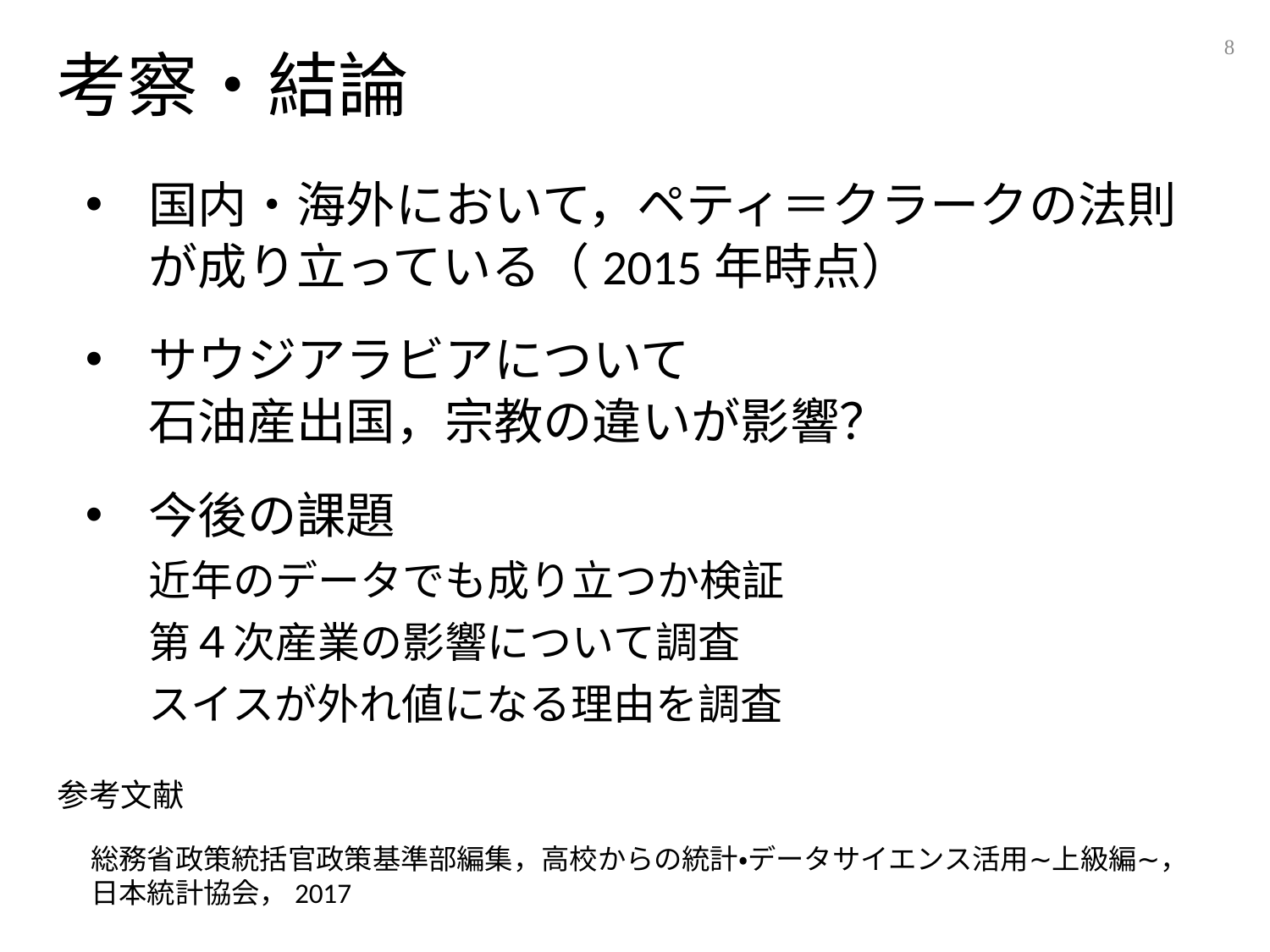

8
# 考察・結論
国内・海外において，ペティ＝クラークの法則が成り立っている（2015年時点）
サウジアラビアについて
石油産出国，宗教の違いが影響？
今後の課題
近年のデータでも成り立つか検証
第４次産業の影響について調査
スイスが外れ値になる理由を調査
参考文献
総務省政策統括官政策基準部編集，高校からの統計・データサイエンス活用∼上級編∼，
日本統計協会，2017